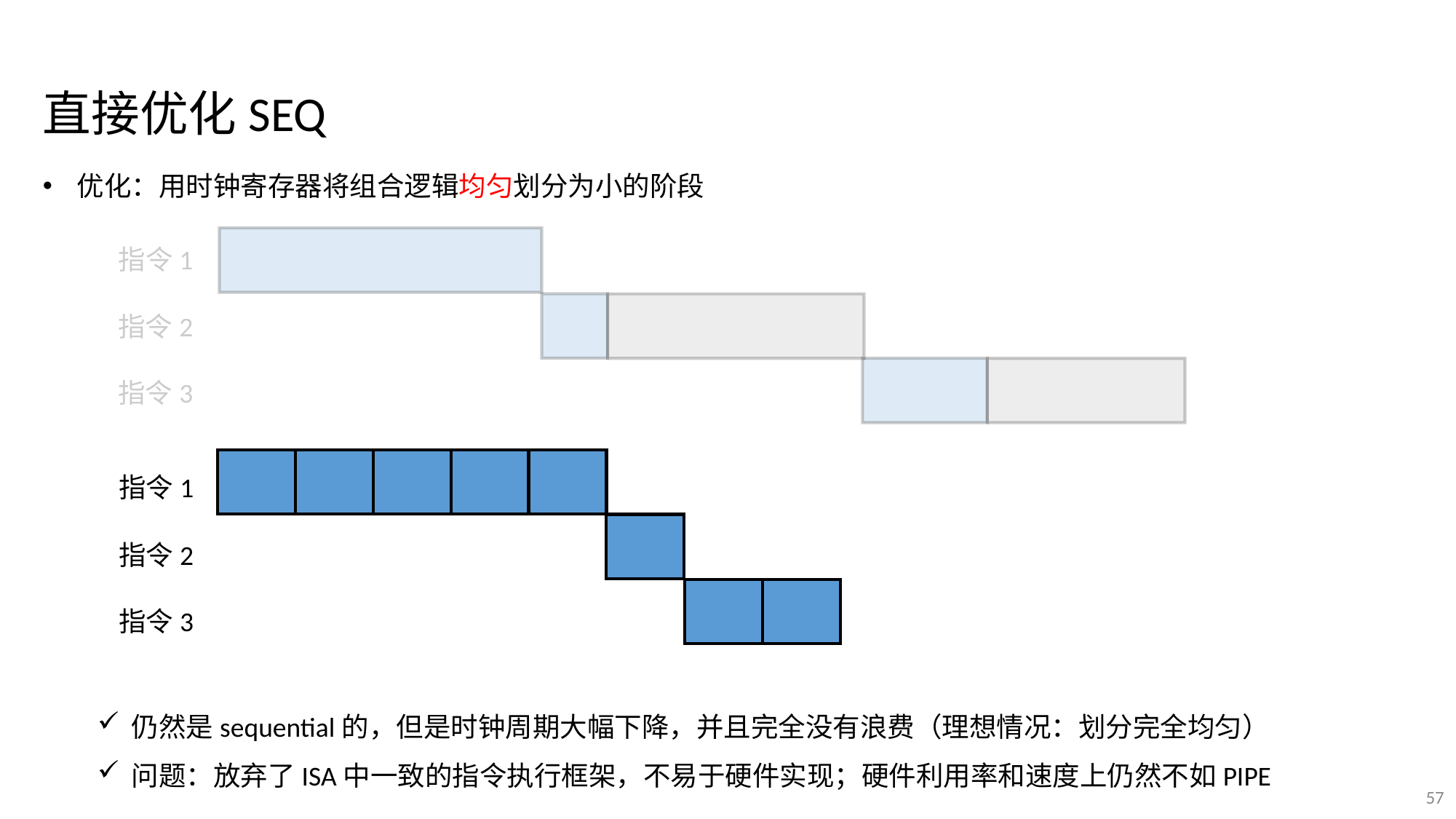

直接优化SEQ
优化：用时钟寄存器将组合逻辑均匀划分为小的阶段

仍然是sequential的，但是时钟周期大幅下降，并且完全没有浪费（理想情况：划分完全均匀）
问题：放弃了ISA中一致的指令执行框架，不易于硬件实现；硬件利用率和速度上仍然不如PIPE

指令1

指令2

指令3

指令1

指令2

指令3
57